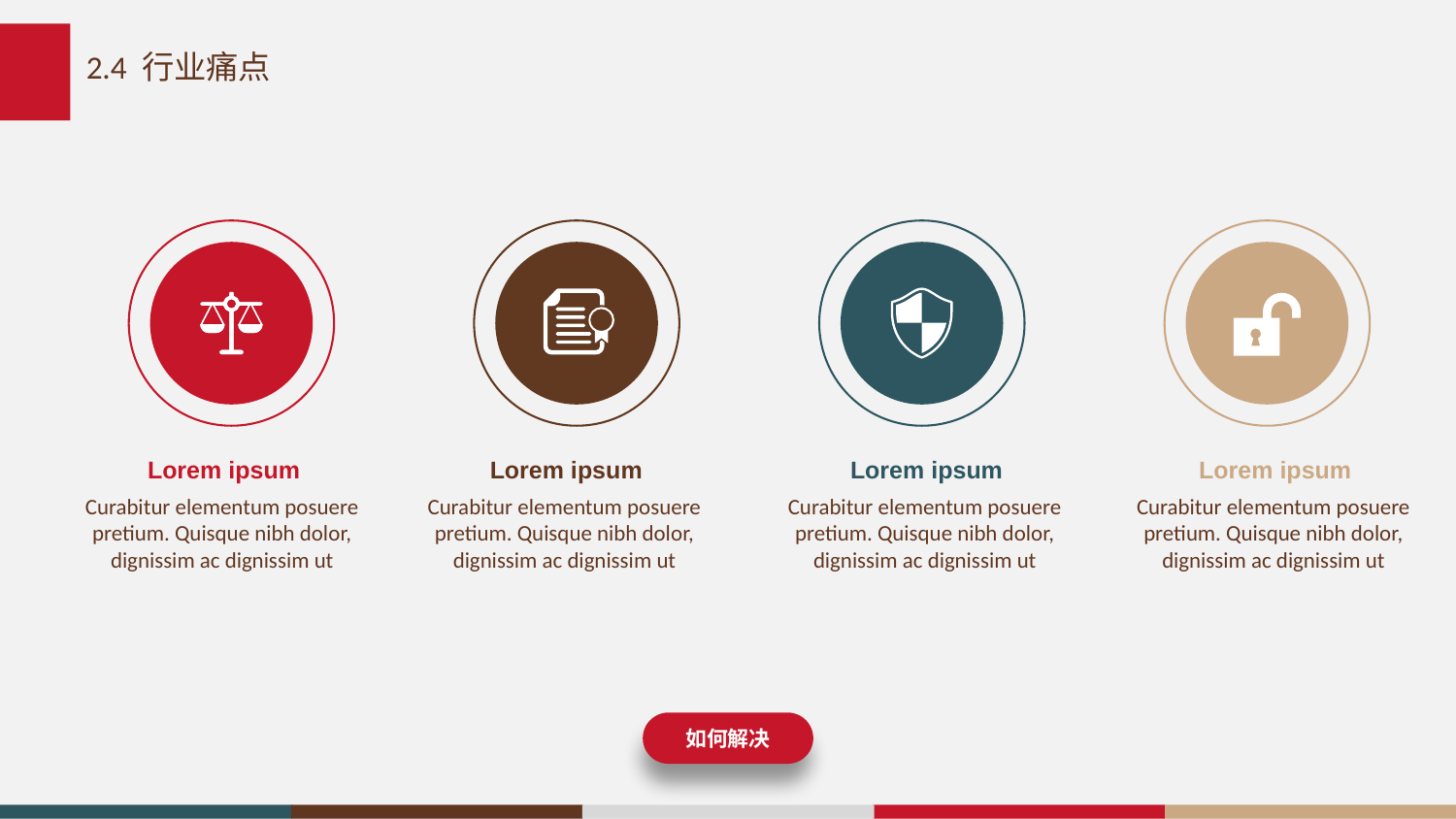

# 2.4 行业痛点

Lorem ipsum
Lorem ipsum
Lorem ipsum
Lorem ipsum
Curabitur elementum posuere pretium. Quisque nibh dolor, dignissim ac dignissim ut
Curabitur elementum posuere pretium. Quisque nibh dolor, dignissim ac dignissim ut
Curabitur elementum posuere pretium. Quisque nibh dolor, dignissim ac dignissim ut
Curabitur elementum posuere pretium. Quisque nibh dolor, dignissim ac dignissim ut

如何解决